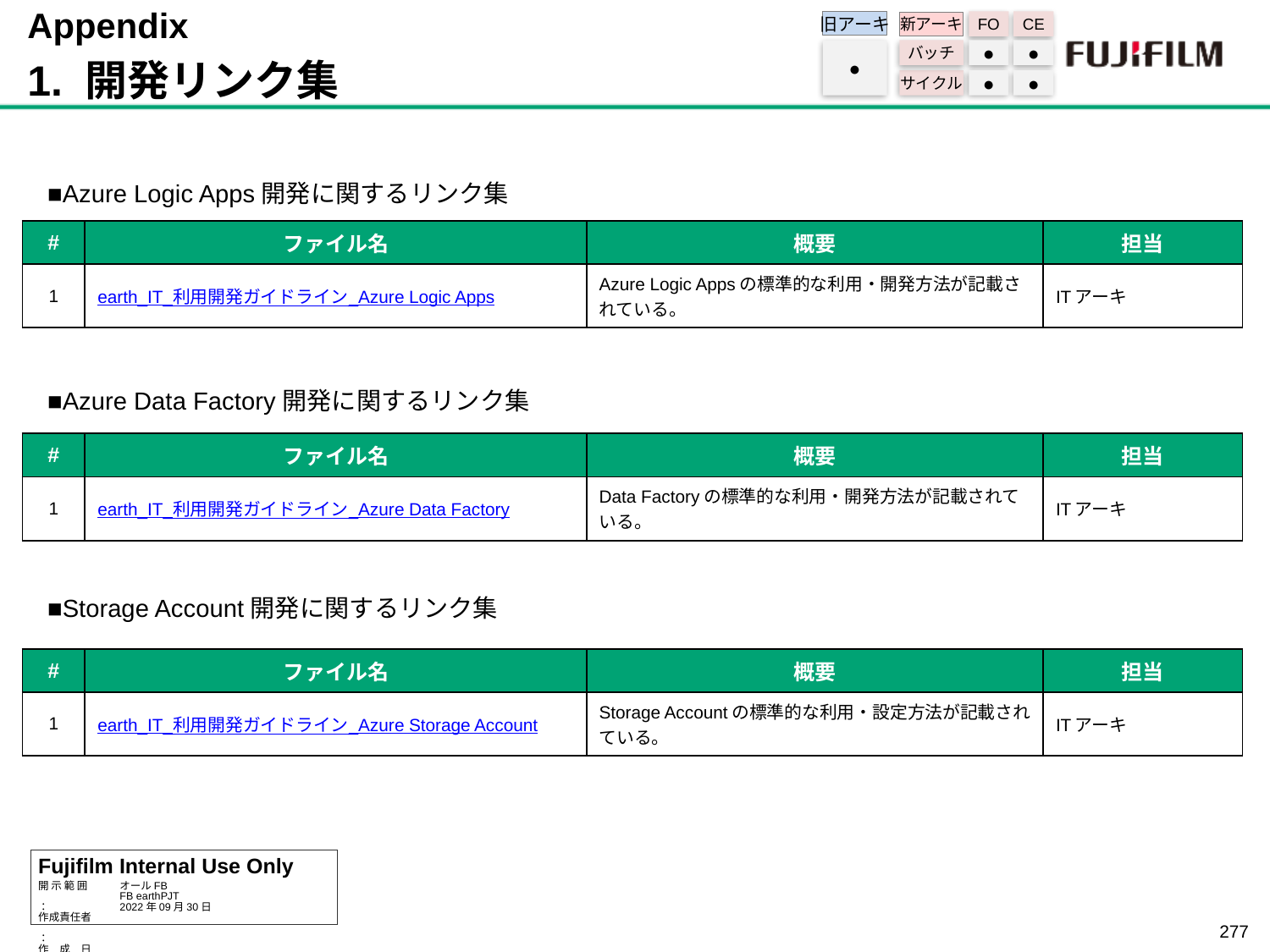

Appendix
1. 開発リンク集
旧アーキ
FO
CE
新アーキ
バッチ
●
●
サイクル
●
●
●

■Azure Logic Apps開発に関するリンク集

■Azure Data Factory開発に関するリンク集

■Storage Account開発に関するリンク集

| # | ファイル名 | 概要 | 担当 |
| --- | --- | --- | --- |
| 1 | earth\_IT\_利用開発ガイドライン\_Azure Logic Apps | Azure Logic Appsの標準的な利用・開発方法が記載されている。 | ITアーキ |
| # | ファイル名 | 概要 | 担当 |
| --- | --- | --- | --- |
| 1 | earth\_IT\_利用開発ガイドライン\_Azure Data Factory | Data Factoryの標準的な利用・開発方法が記載されている。 | ITアーキ |
| # | ファイル名 | 概要 | 担当 |
| --- | --- | --- | --- |
| 1 | earth\_IT\_利用開発ガイドライン\_Azure Storage Account | Storage Accountの標準的な利用・設定方法が記載されている。 | ITアーキ |
277